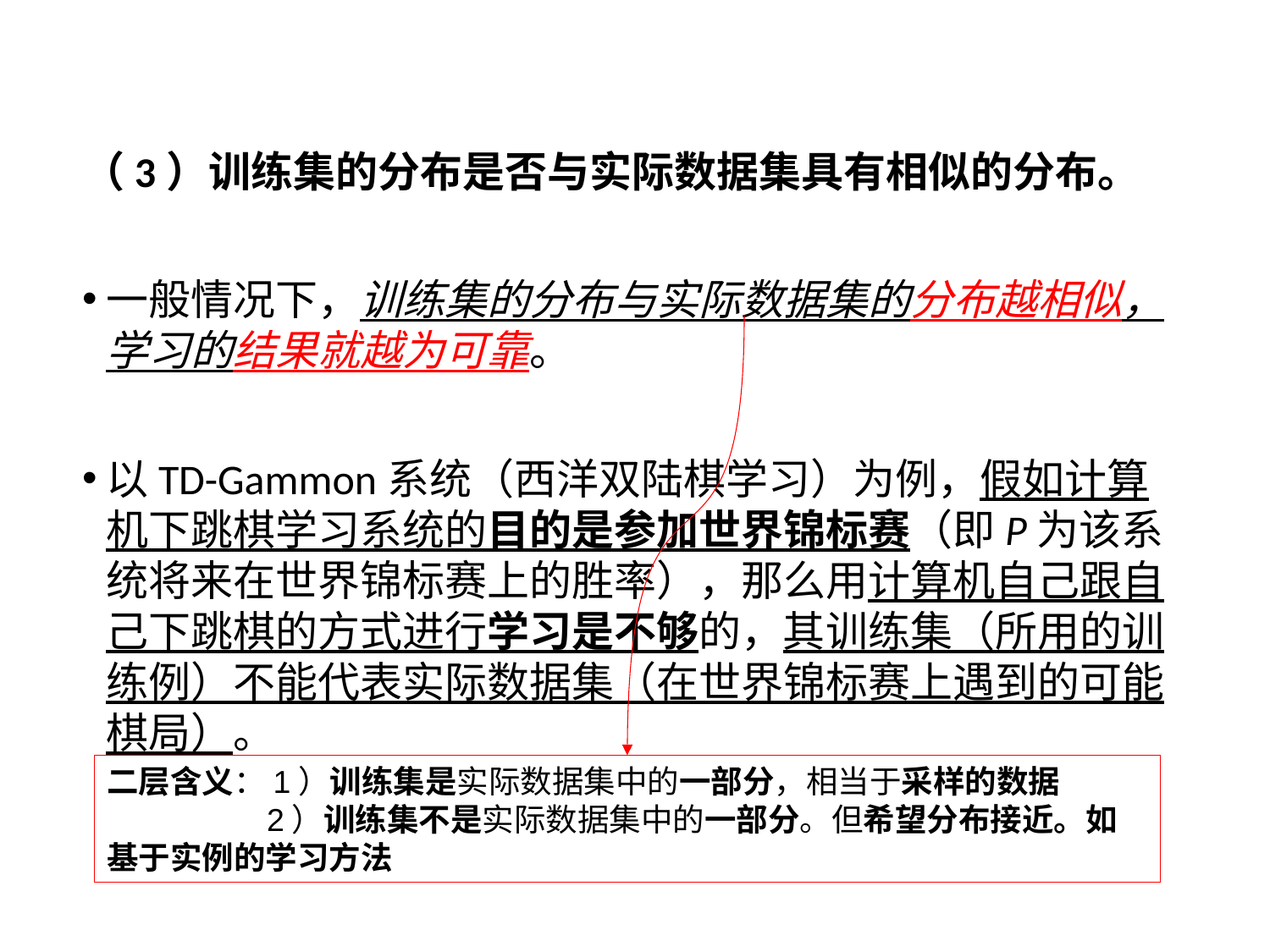

4.2机器学习活动
（3）训练集的分布是否与实际数据集具有相似的分布。

一般情况下，训练集的分布与实际数据集的分布越相似，学习的结果就越为可靠。

以TD-Gammon系统（西洋双陆棋学习）为例，假如计算机下跳棋学习系统的目的是参加世界锦标赛（即P为该系统将来在世界锦标赛上的胜率），那么用计算机自己跟自己下跳棋的方式进行学习是不够的，其训练集（所用的训练例）不能代表实际数据集（在世界锦标赛上遇到的可能棋局）。

二层含义：1）训练集是实际数据集中的一部分，相当于采样的数据
                  2）训练集不是实际数据集中的一部分。但希望分布接近。如基于实例的学习方法